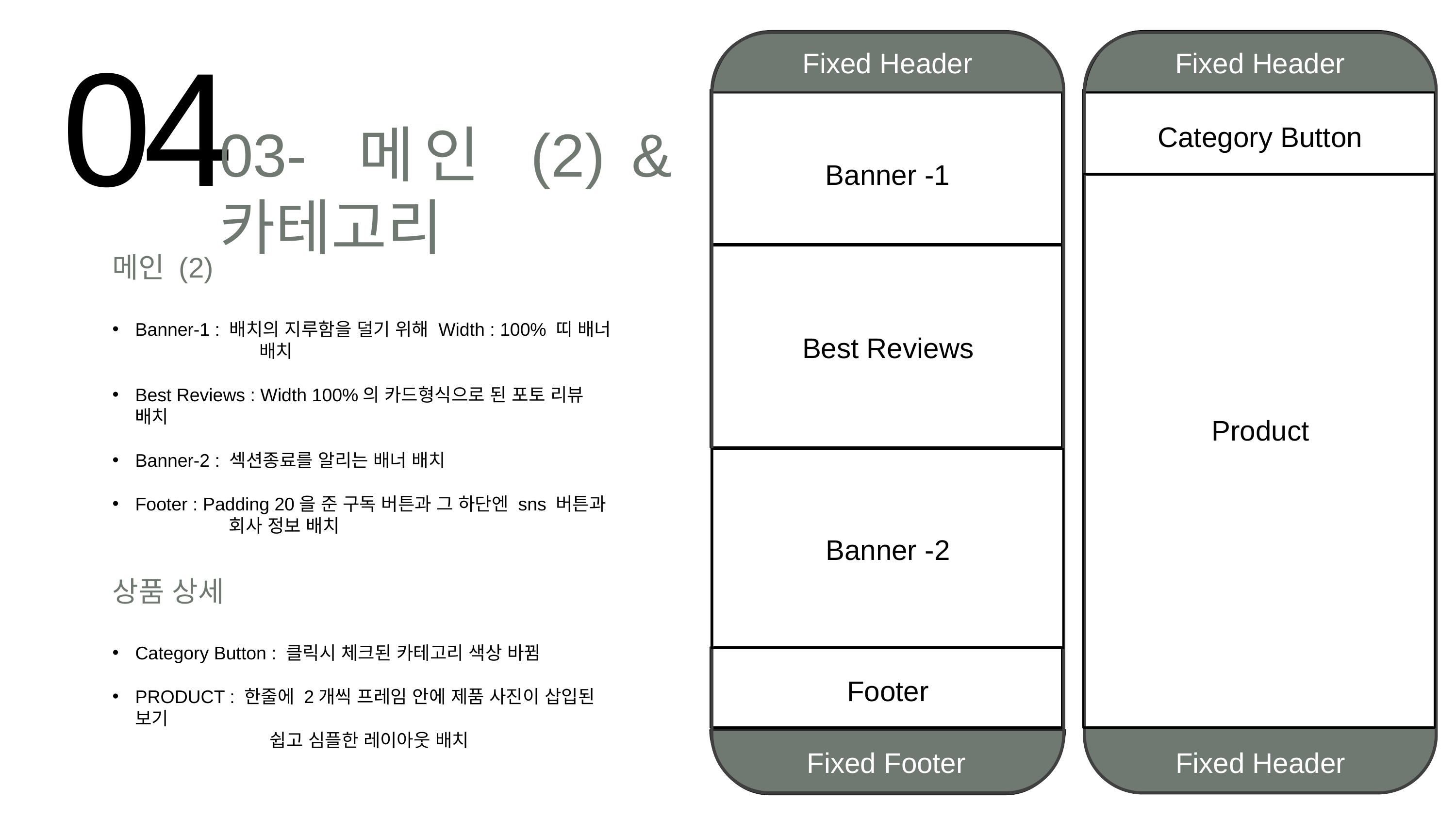

04

Fixed Header
Fixed Header

03- 메인 (2) & 카테고리
Category Button
Banner -1

메인 (2)

Banner-1 : 배치의 지루함을 덜기 위해 Width : 100% 띠 배너
                            배치

Best Reviews : Width 100%의 카드형식으로 된 포토 리뷰 배치

Banner-2 : 섹션종료를 알리는 배너 배치

Footer : Padding 20을 준 구독 버튼과 그 하단엔 sns 버튼과
                      회사 정보 배치
Best Reviews
Product

Banner -2
상품 상세

Category Button : 클릭시 체크된 카테고리 색상 바뀜

PRODUCT : 한줄에 2개씩 프레임 안에 제품 사진이 삽입된 보기
                              쉽고 심플한 레이아웃 배치

Footer

Fixed Footer
Fixed Header